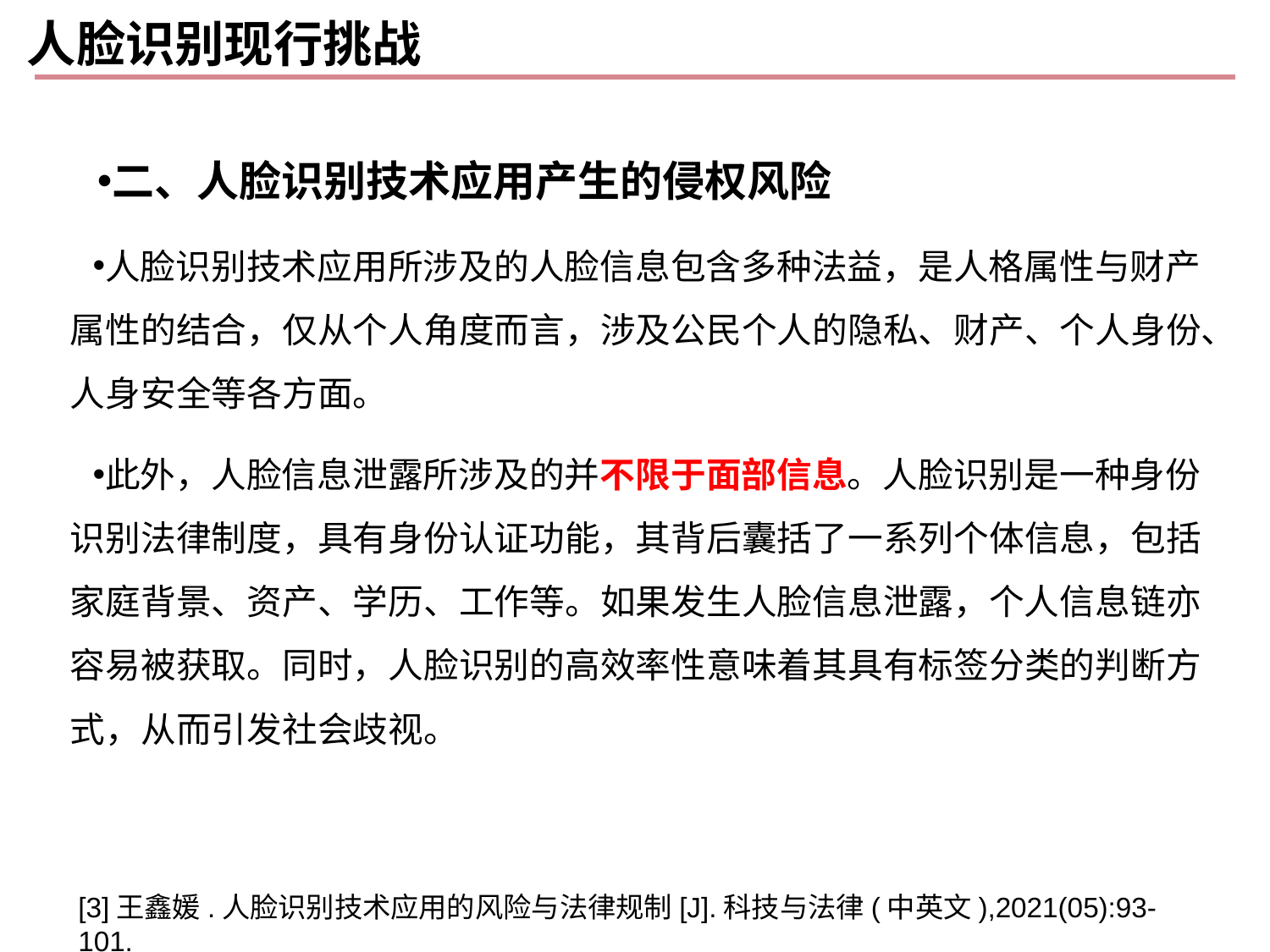

# 人脸识别现行挑战
二、人脸识别技术应用产生的侵权风险
人脸识别技术应用所涉及的人脸信息包含多种法益，是人格属性与财产属性的结合，仅从个人角度而言，涉及公民个人的隐私、财产、个人身份、人身安全等各方面。
此外，人脸信息泄露所涉及的并不限于面部信息。人脸识别是一种身份识别法律制度，具有身份认证功能，其背后囊括了一系列个体信息，包括家庭背景、资产、学历、工作等。如果发生人脸信息泄露，个人信息链亦容易被获取。同时，人脸识别的高效率性意味着其具有标签分类的判断方式，从而引发社会歧视。
[3]王鑫媛.人脸识别技术应用的风险与法律规制[J].科技与法律(中英文),2021(05):93-101.